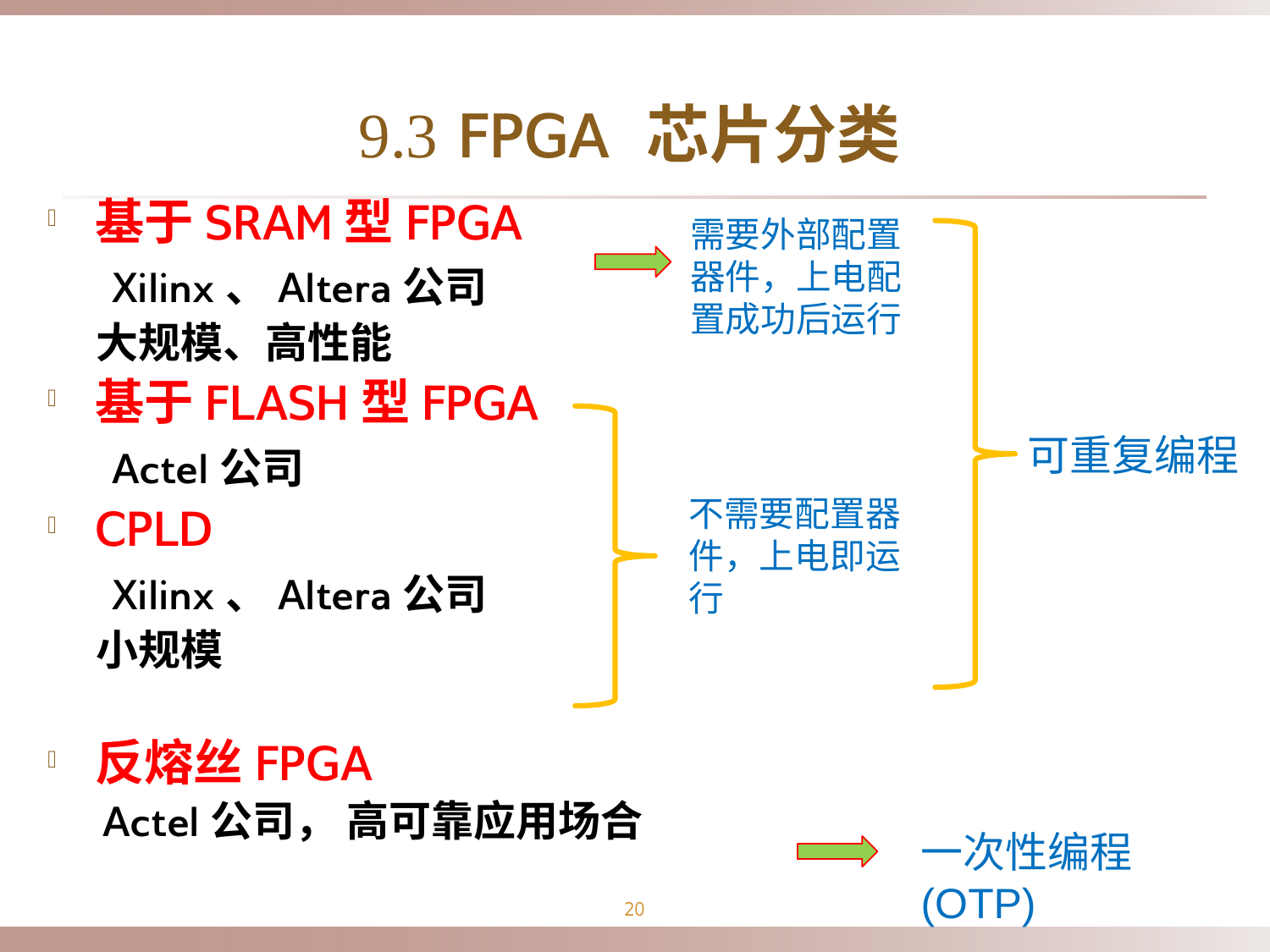

# 9.3 FPGA 芯片分类
基于SRAM型FPGA
    Xilinx、Altera公司
    大规模、高性能
基于FLASH型FPGA
    Actel公司
CPLD
    Xilinx、Altera公司
    小规模

反熔丝FPGA
    Actel公司， 高可靠应用场合
需要外部配置器件，上电配置成功后运行

可重复编程
不需要配置器件，上电即运行
一次性编程(OTP)

20